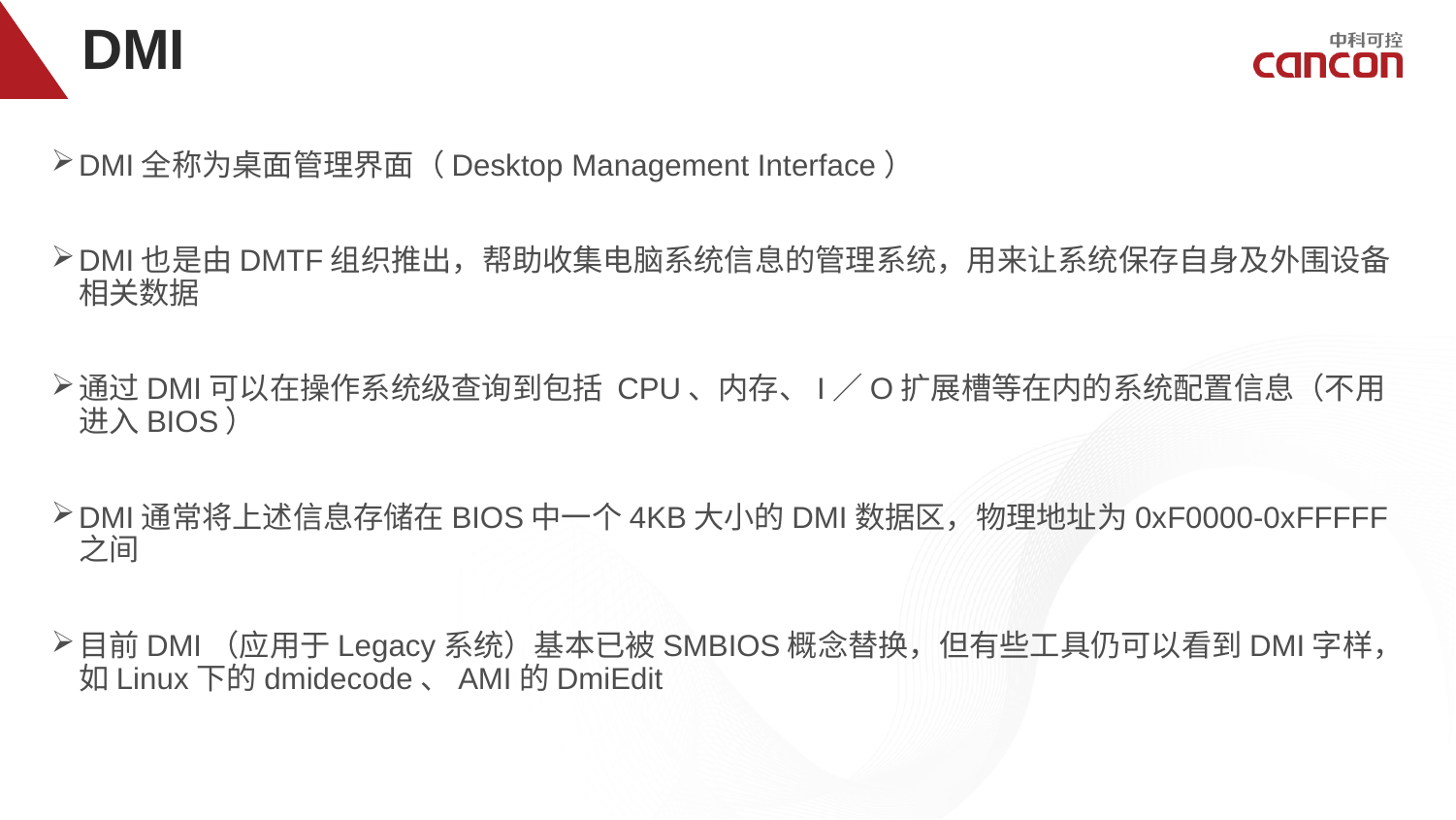

# DMI
DMI全称为桌面管理界面（Desktop Management Interface）

DMI也是由DMTF组织推出，帮助收集电脑系统信息的管理系统，用来让系统保存自身及外围设备相关数据

通过DMI可以在操作系统级查询到包括 CPU、内存、I／O扩展槽等在内的系统配置信息（不用进入BIOS）

DMI通常将上述信息存储在BIOS中一个4KB大小的DMI数据区，物理地址为0xF0000-0xFFFFF之间

目前DMI（应用于Legacy系统）基本已被SMBIOS概念替换，但有些工具仍可以看到DMI字样，如Linux下的dmidecode、AMI的DmiEdit